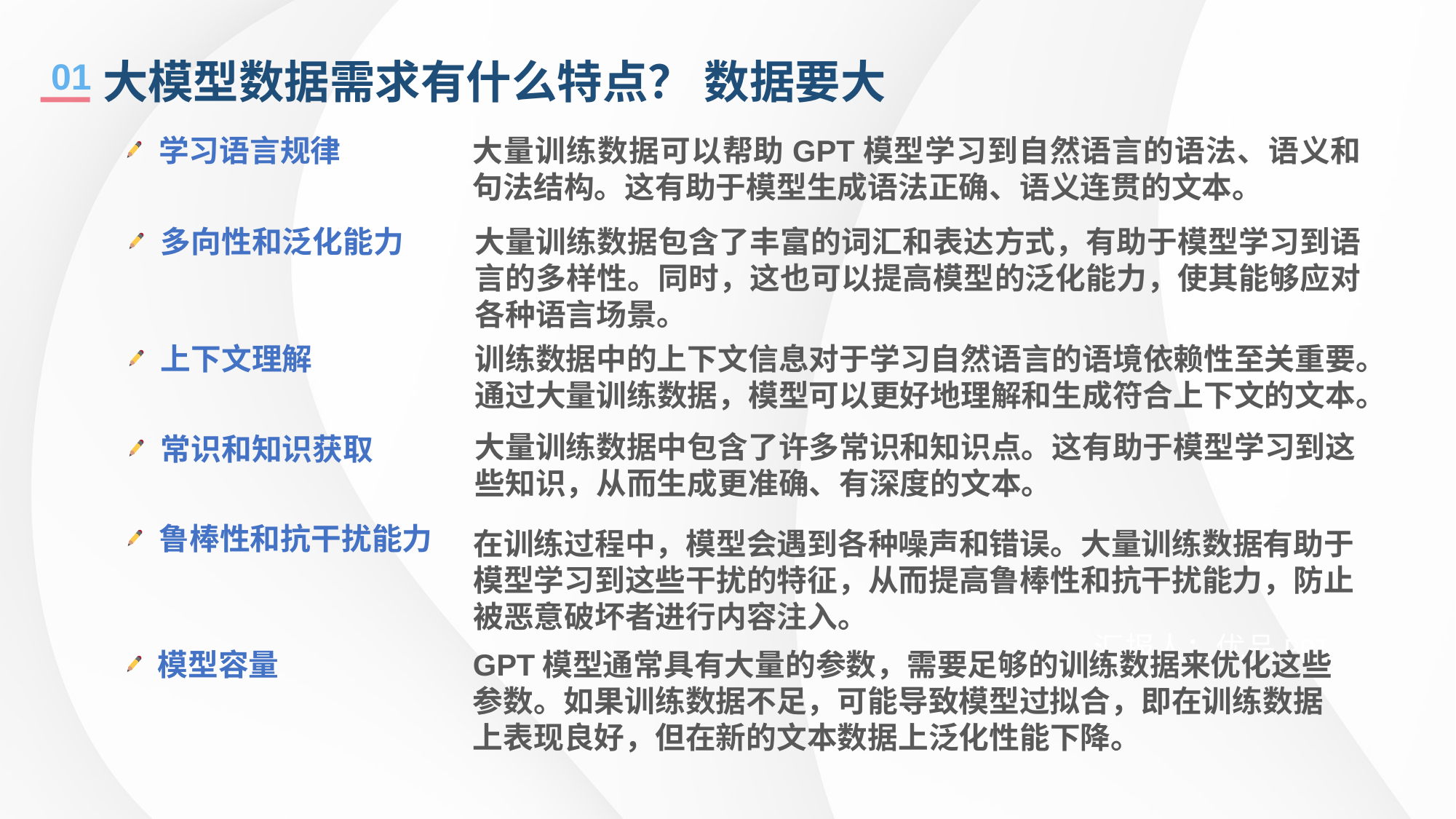

01

大模型数据需求有什么特点？ 数据要大
 学习语言规律
大量训练数据可以帮助GPT模型学习到自然语言的语法、语义和句法结构。这有助于模型生成语法正确、语义连贯的文本。
 多向性和泛化能力
大量训练数据包含了丰富的词汇和表达方式，有助于模型学习到语言的多样性。同时，这也可以提高模型的泛化能力，使其能够应对各种语言场景。
 上下文理解
训练数据中的上下文信息对于学习自然语言的语境依赖性至关重要。通过大量训练数据，模型可以更好地理解和生成符合上下文的文本。
大量训练数据中包含了许多常识和知识点。这有助于模型学习到这些知识，从而生成更准确、有深度的文本。
 常识和知识获取
 鲁棒性和抗干扰能力
在训练过程中，模型会遇到各种噪声和错误。大量训练数据有助于模型学习到这些干扰的特征，从而提高鲁棒性和抗干扰能力，防止被恶意破坏者进行内容注入。
汇报人：优品PPT
模型容量
GPT模型通常具有大量的参数，需要足够的训练数据来优化这些参数。如果训练数据不足，可能导致模型过拟合，即在训练数据上表现良好，但在新的文本数据上泛化性能下降。